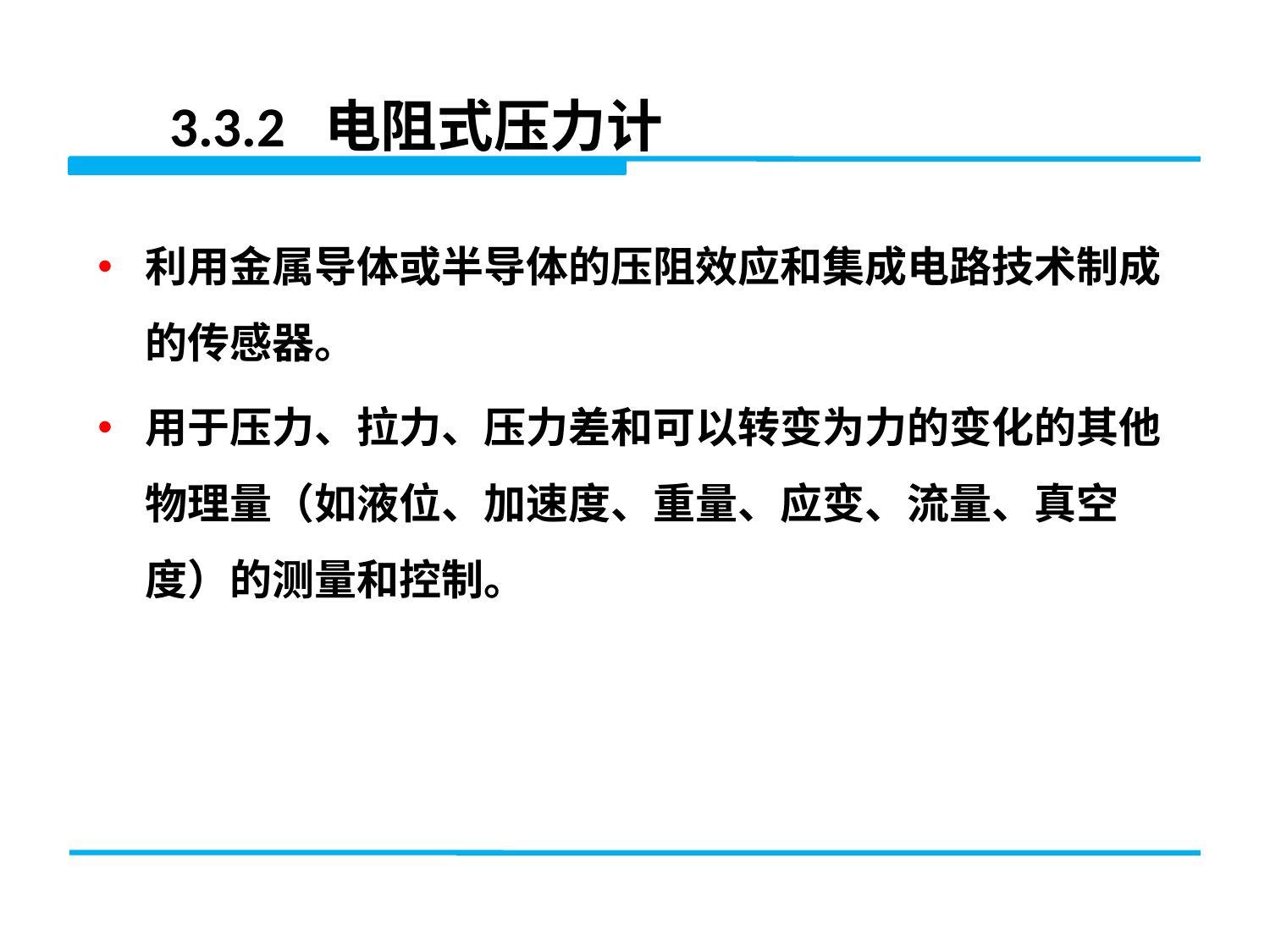

# 3.3.2  电阻式压力计
利用金属导体或半导体的压阻效应和集成电路技术制成的传感器。
用于压力、拉力、压力差和可以转变为力的变化的其他物理量（如液位、加速度、重量、应变、流量、真空度）的测量和控制。